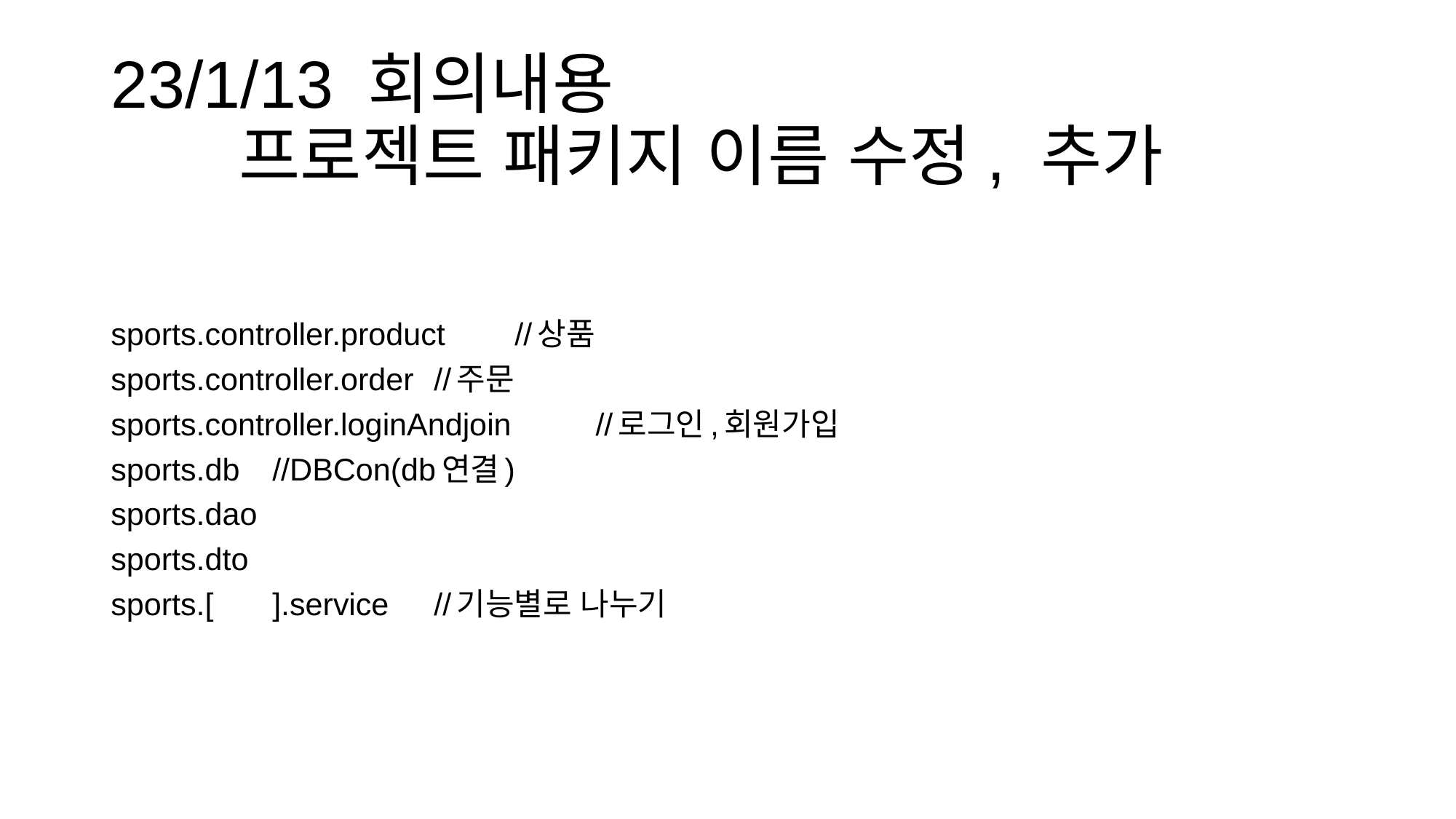

# 23/1/13 회의내용 프로젝트 패키지 이름 수정, 추가
sports.controller.product	//상품
sports.controller.order	//주문
sports.controller.loginAndjoin		//로그인,회원가입
sports.db		//DBCon(db연결)
sports.dao
sports.dto
sports.[	].service	//기능별로 나누기